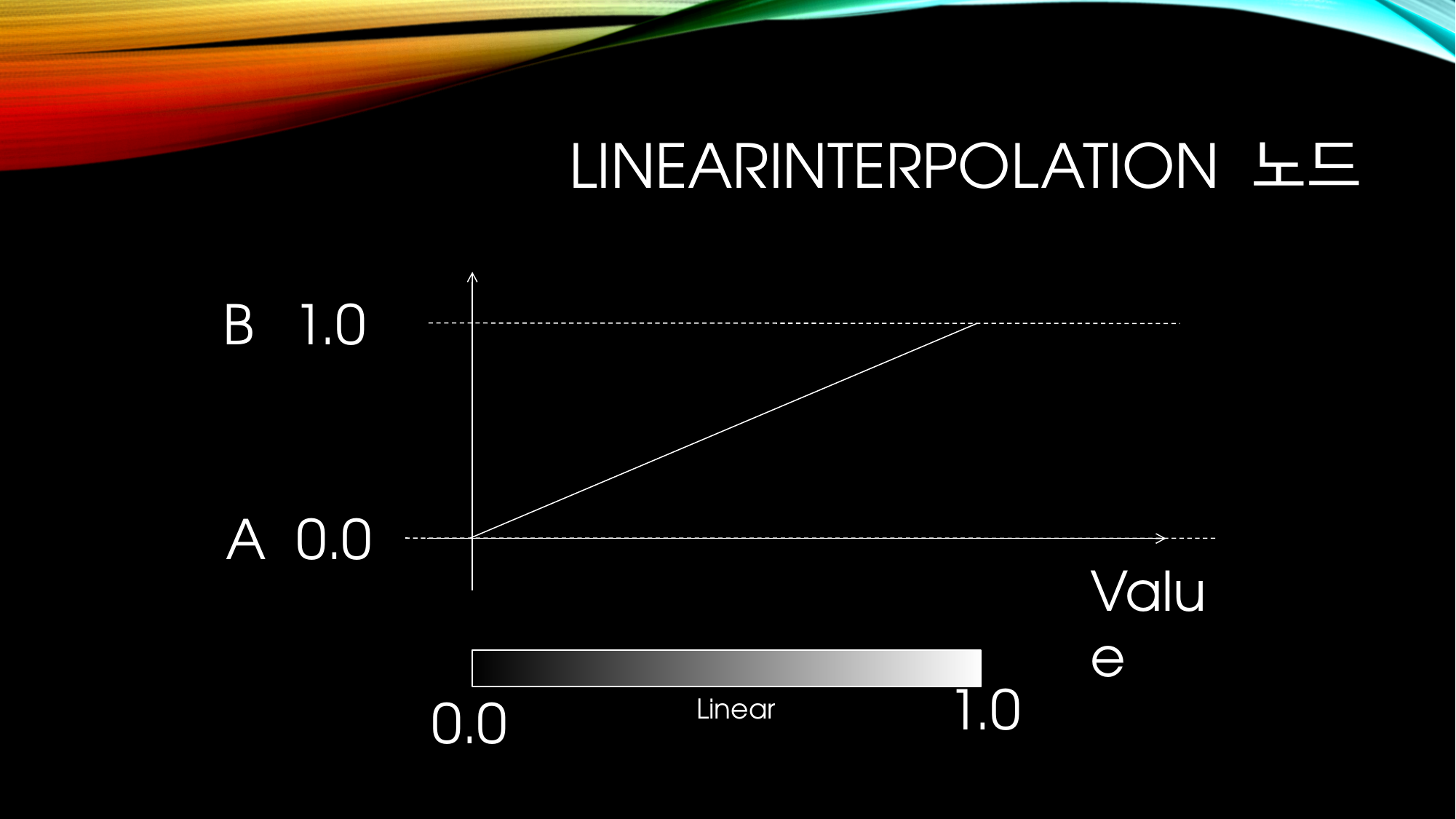

# LinearInterpolation 노드
B
1.0
A
0.0
Value

1.0
0.0
Linear